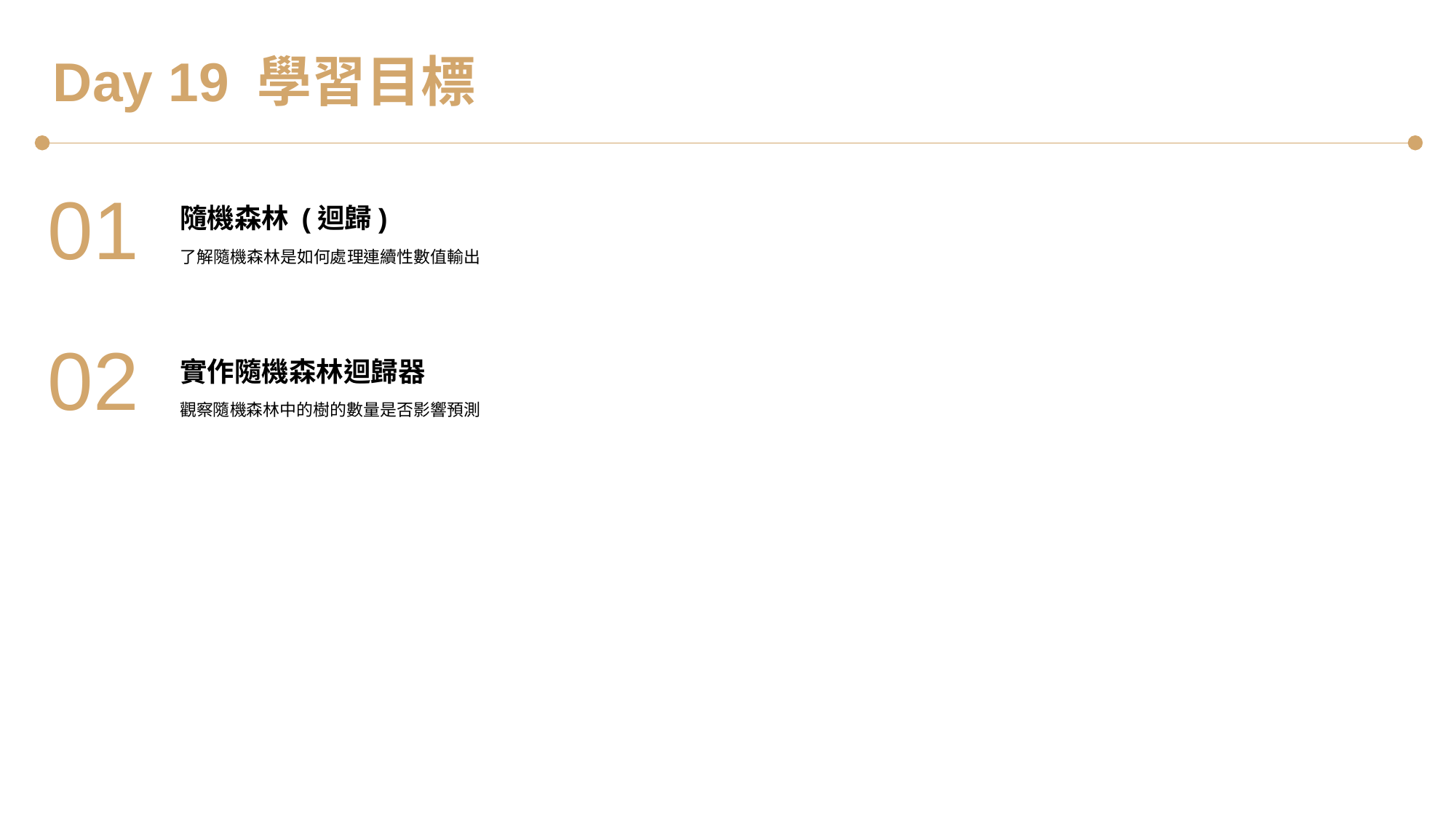

Day 19 學習目標
01
隨機森林 (迴歸)
了解隨機森林是如何處理連續性數值輸出
02
實作隨機森林迴歸器
觀察隨機森林中的樹的數量是否影響預測